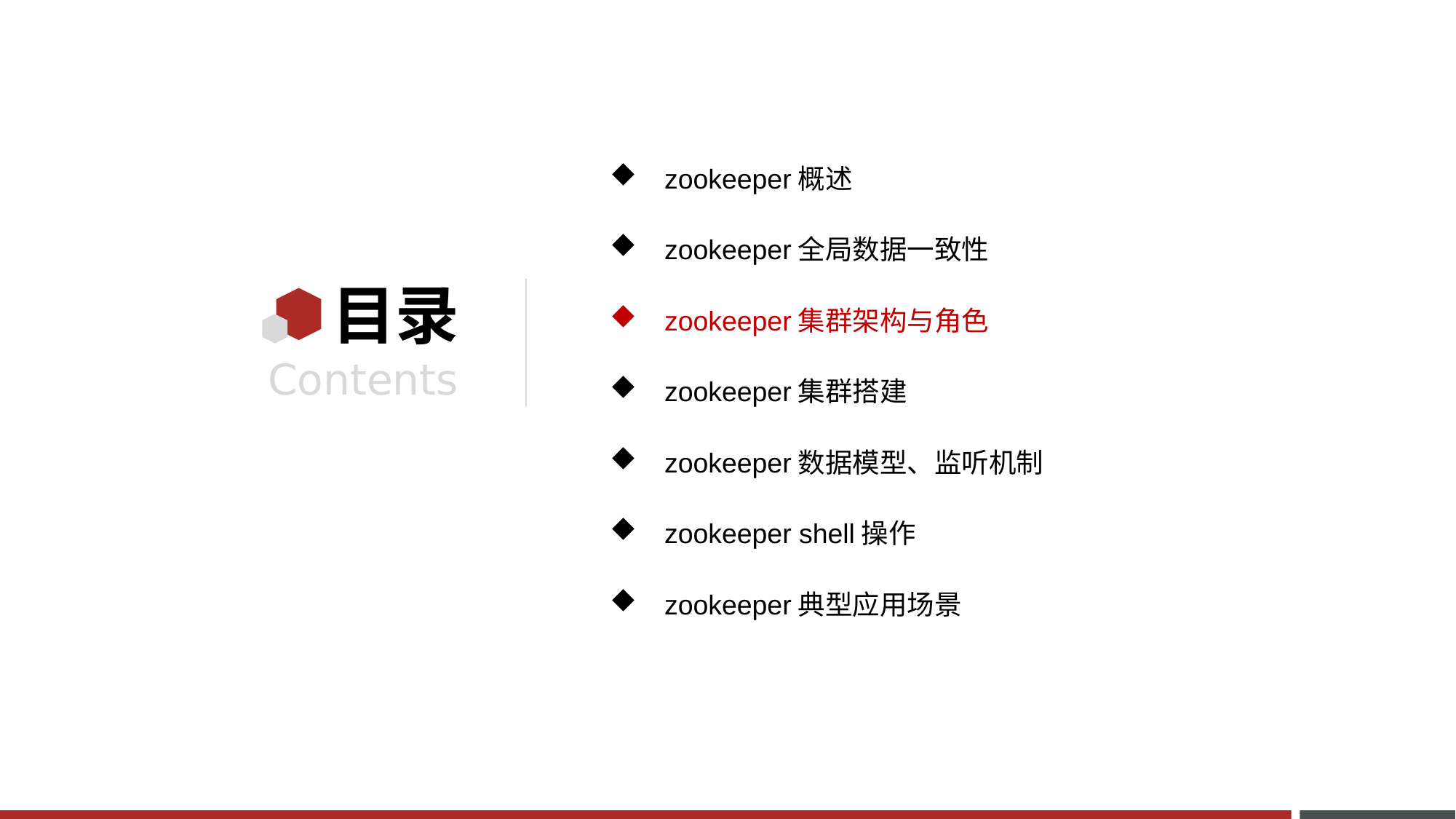

zookeeper概述
zookeeper全局数据一致性
zookeeper集群架构与角色
zookeeper集群搭建
zookeeper数据模型、监听机制
zookeeper shell操作
zookeeper典型应用场景